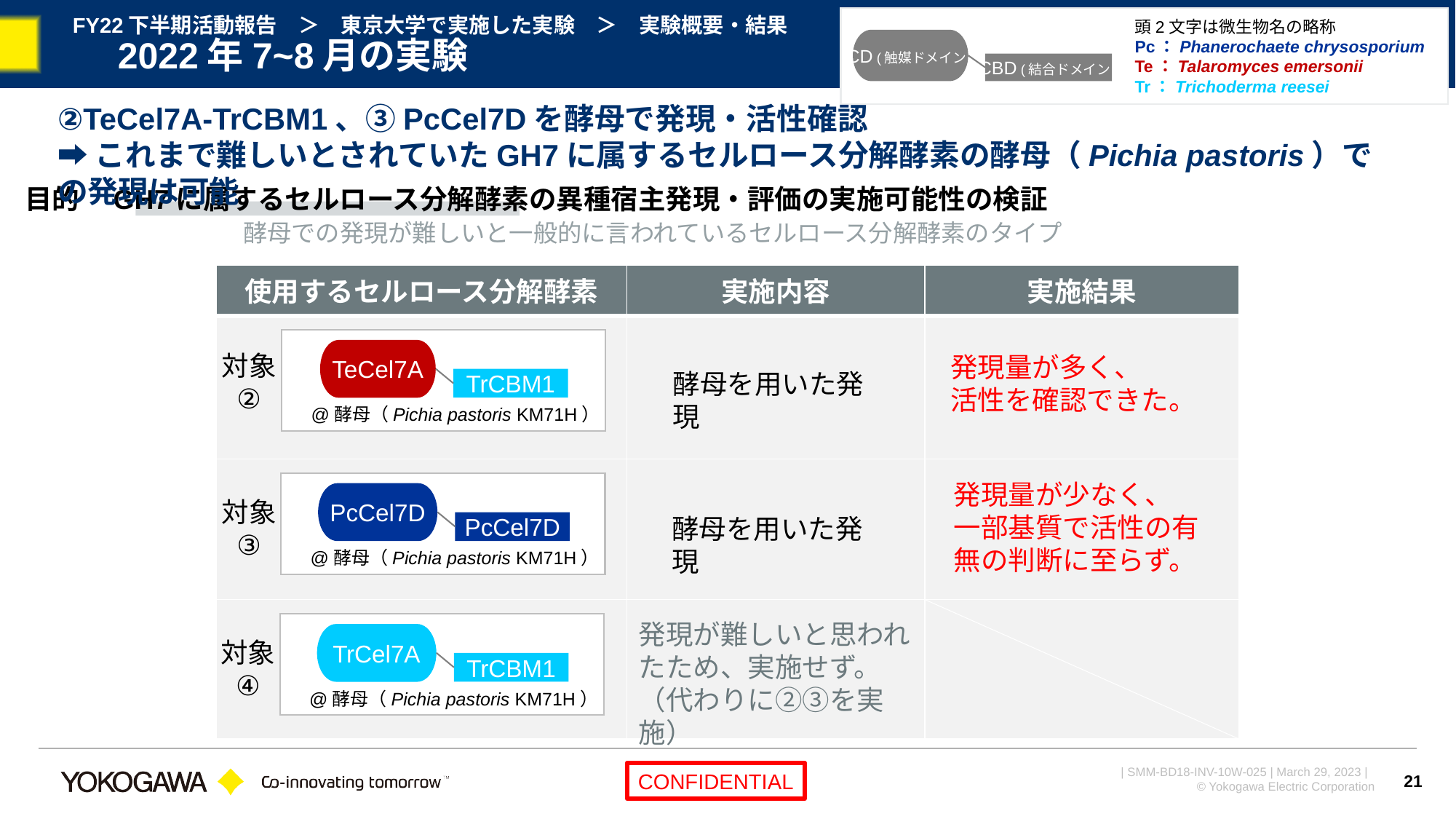

頭2文字は微生物名の略称
Pc：Phanerochaete chrysosporium
Te：Talaromyces emersonii
Tr：Trichoderma reesei

# FY22下半期活動報告　＞　東京大学で実施した実験　＞　実験概要・結果 　2022年7~8月の実験
CD (触媒ドメイン)
CBD (結合ドメイン)
②TeCel7A-TrCBM1、③PcCel7Dを酵母で発現・活性確認
➡これまで難しいとされていたGH7に属するセルロース分解酵素の酵母（Pichia pastoris）での発現は可能
目的　GH7に属するセルロース分解酵素の異種宿主発現・評価の実施可能性の検証
		酵母での発現が難しいと一般的に言われているセルロース分解酵素のタイプ

| 使用するセルロース分解酵素 | 実施内容 | 実施結果 |
| --- | --- | --- |
|  |  |  |
|  |  |  |
|  |  |  |

@酵母（Pichia pastoris KM71H）
TeCel7A
TrCBM1
対象
②
発現量が多く、
活性を確認できた。
酵母を用いた発現
発現量が少なく、
一部基質で活性の有無の判断に至らず。

PcCel7D
PcCel7D
対象
③
@酵母（Pichia pastoris KM71H）
酵母を用いた発現
発現が難しいと思われたため、実施せず。
（代わりに②③を実施）

TrCel7A
TrCBM1
対象
④
@酵母（Pichia pastoris KM71H）
21